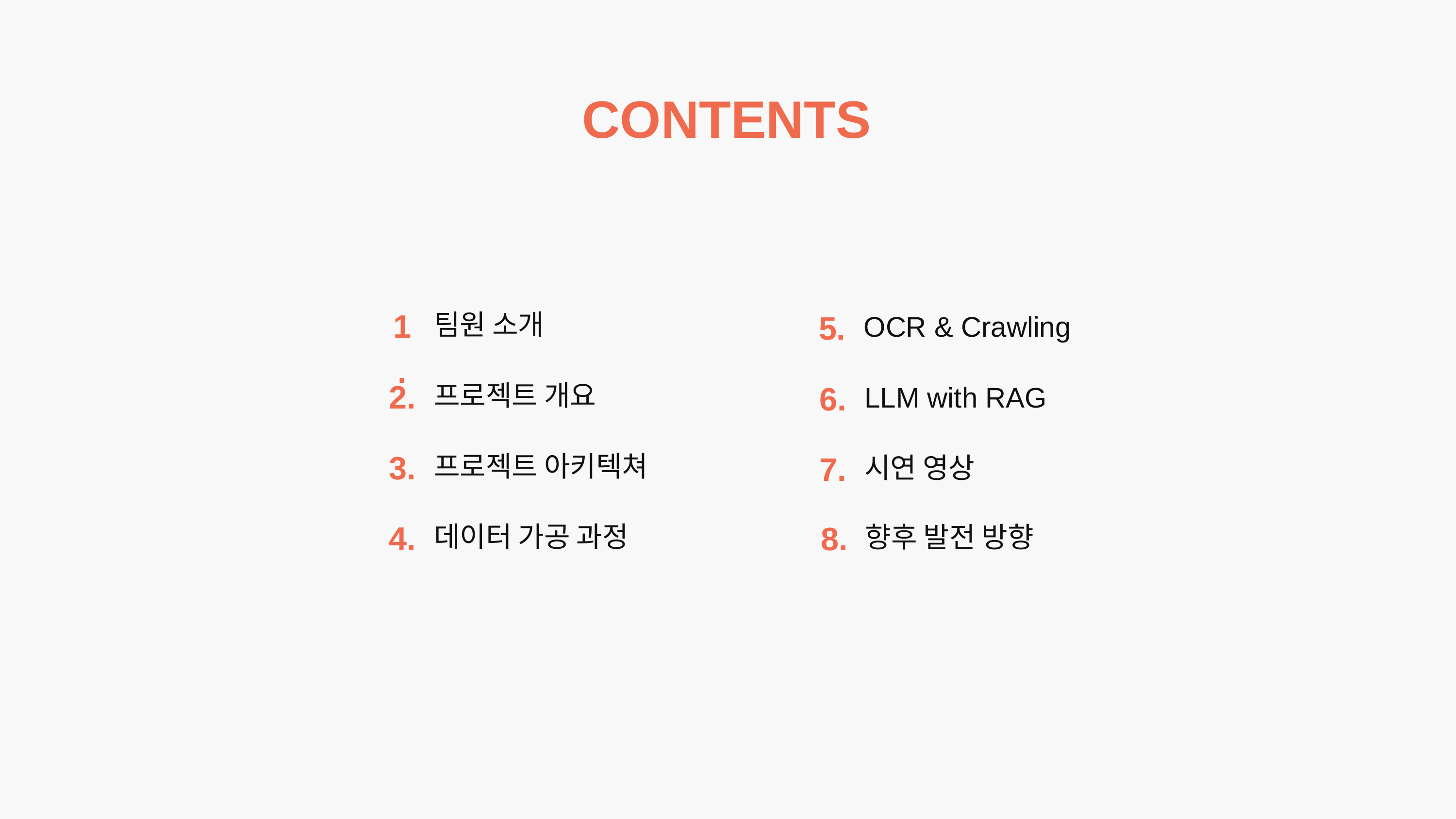

CONTENTS
1.
팀원 소개
5.
OCR & Crawling
2.
프로젝트 개요
6.
LLM with RAG
3.
프로젝트 아키텍쳐
7.
시연 영상
4.
8.
데이터 가공 과정
향후 발전 방향